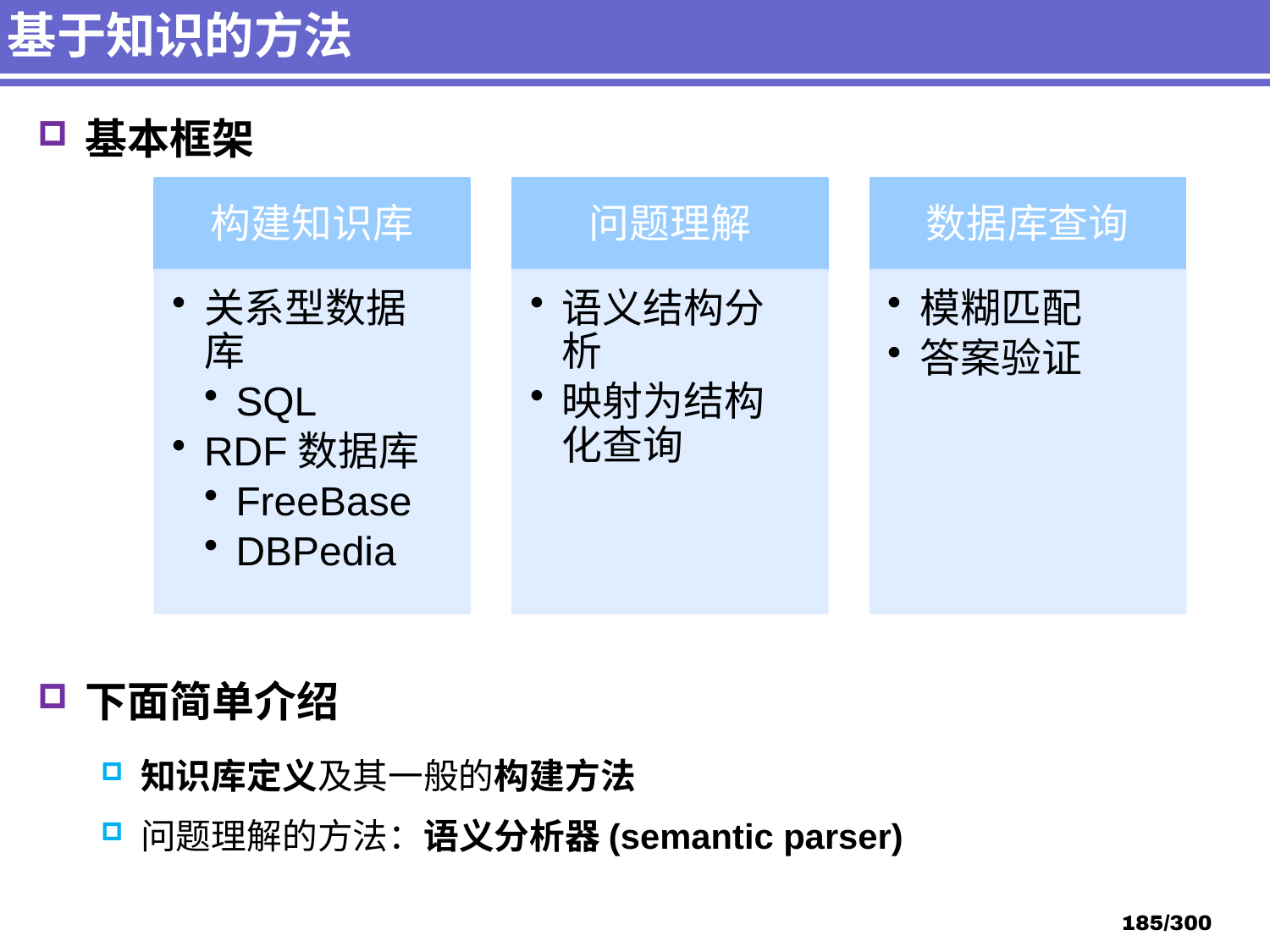

# 基于知识的方法
基本框架

下面简单介绍
知识库定义及其一般的构建方法
问题理解的方法：语义分析器(semantic parser)

构建知识库
关系型数据库
SQL
RDF数据库
FreeBase
DBPedia
问题理解
语义结构分析
映射为结构化查询
数据库查询
模糊匹配
答案验证
185/300